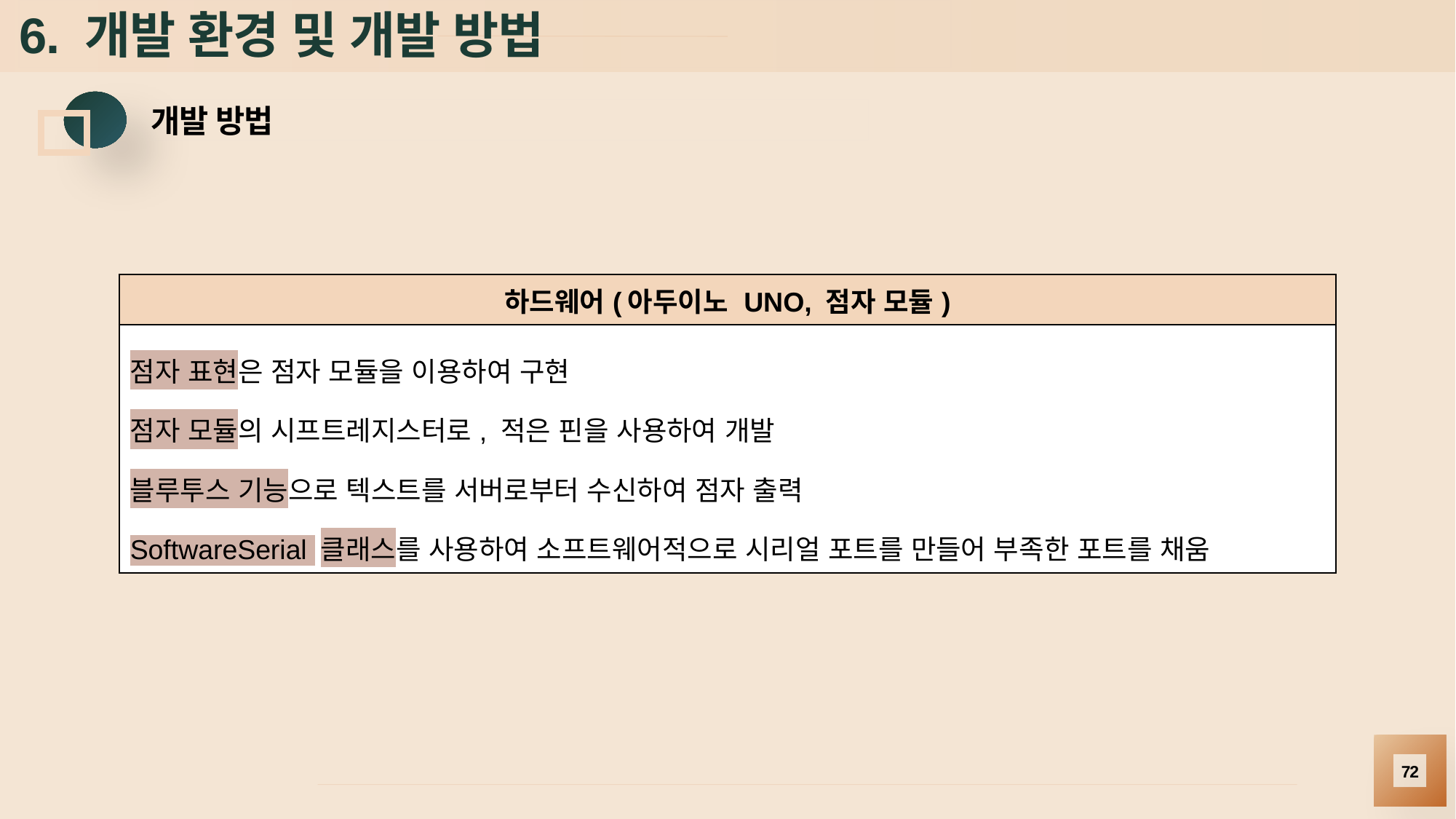

# 6. 개발 환경 및 개발 방법

개발 방법

| 하드웨어(아두이노 UNO, 점자 모듈) |
| --- |
| 점자 표현은 점자 모듈을 이용하여 구현 점자 모듈의 시프트레지스터로, 적은 핀을 사용하여 개발 블루투스 기능으로 텍스트를 서버로부터 수신하여 점자 출력 SoftwareSerial 클래스를 사용하여 소프트웨어적으로 시리얼 포트를 만들어 부족한 포트를 채움 |
72